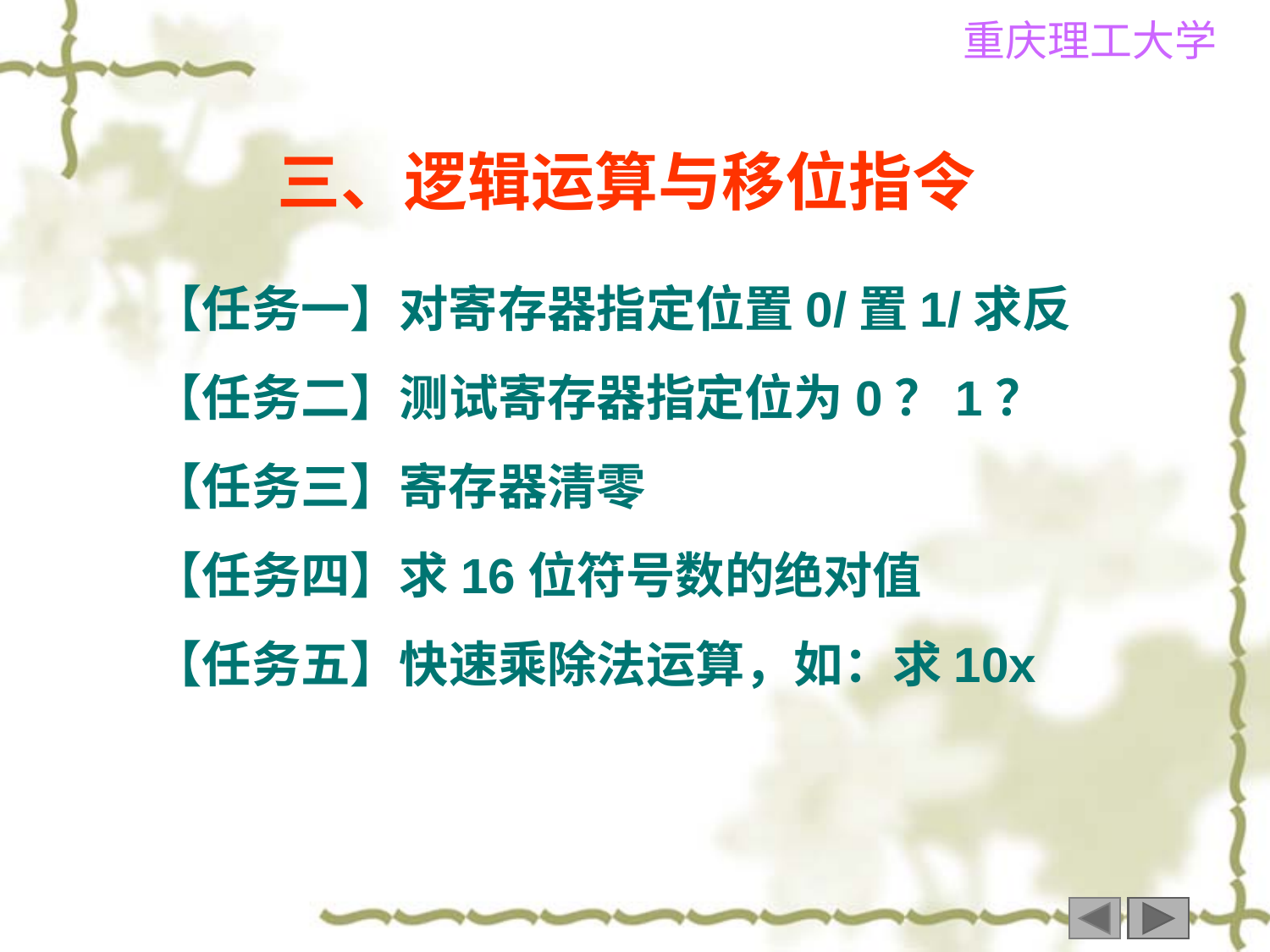

# 三、逻辑运算与移位指令
【任务一】对寄存器指定位置0/置1/求反
【任务二】测试寄存器指定位为0？1？
【任务三】寄存器清零
【任务四】求16位符号数的绝对值
【任务五】快速乘除法运算，如：求10x